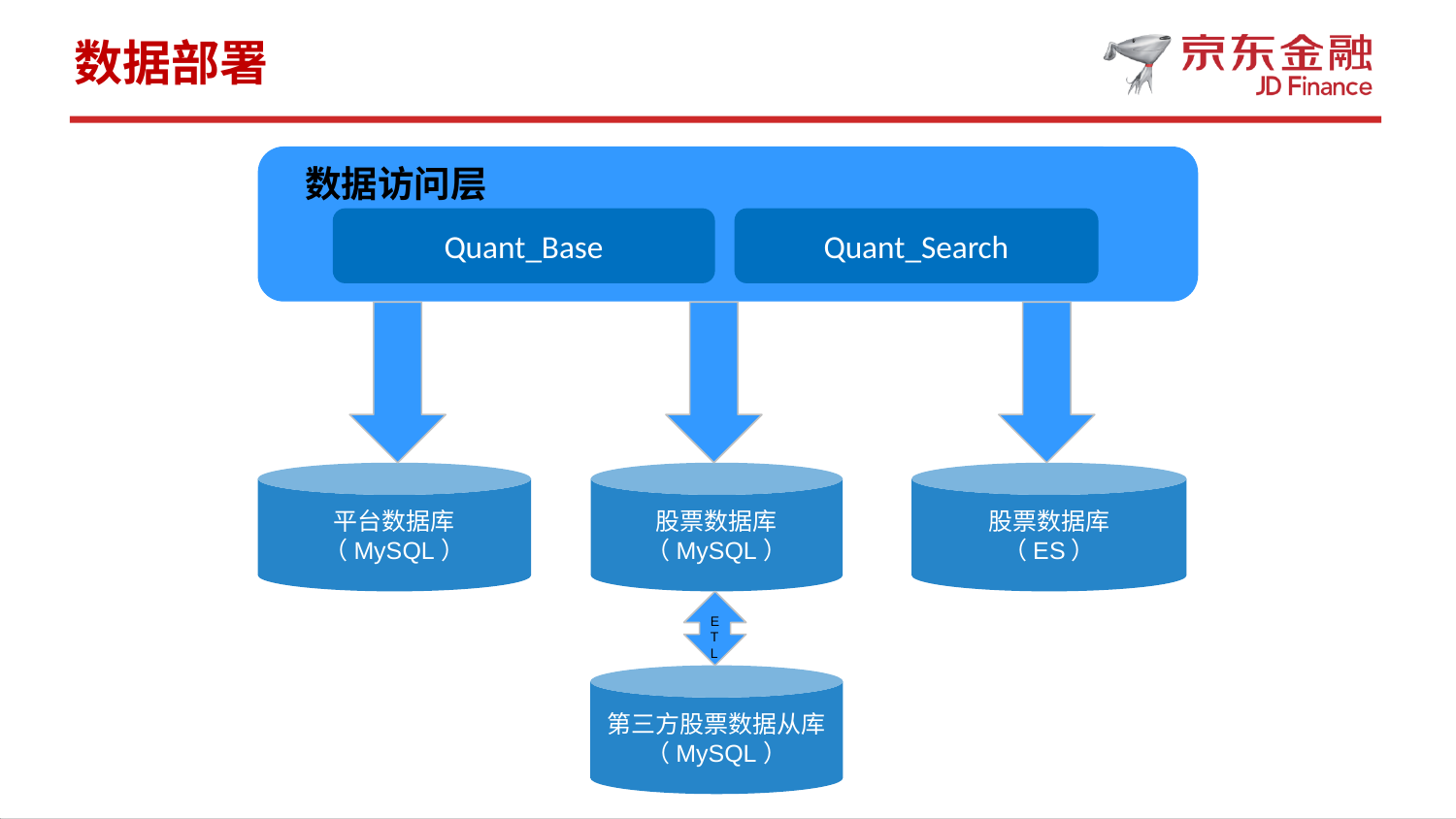

数据部署
  数据访问层
Quant_Base
Quant_Search

平台数据库
（MySQL）
股票数据库
（MySQL）
股票数据库
（ES）
ETL
第三方股票数据从库
（MySQL）